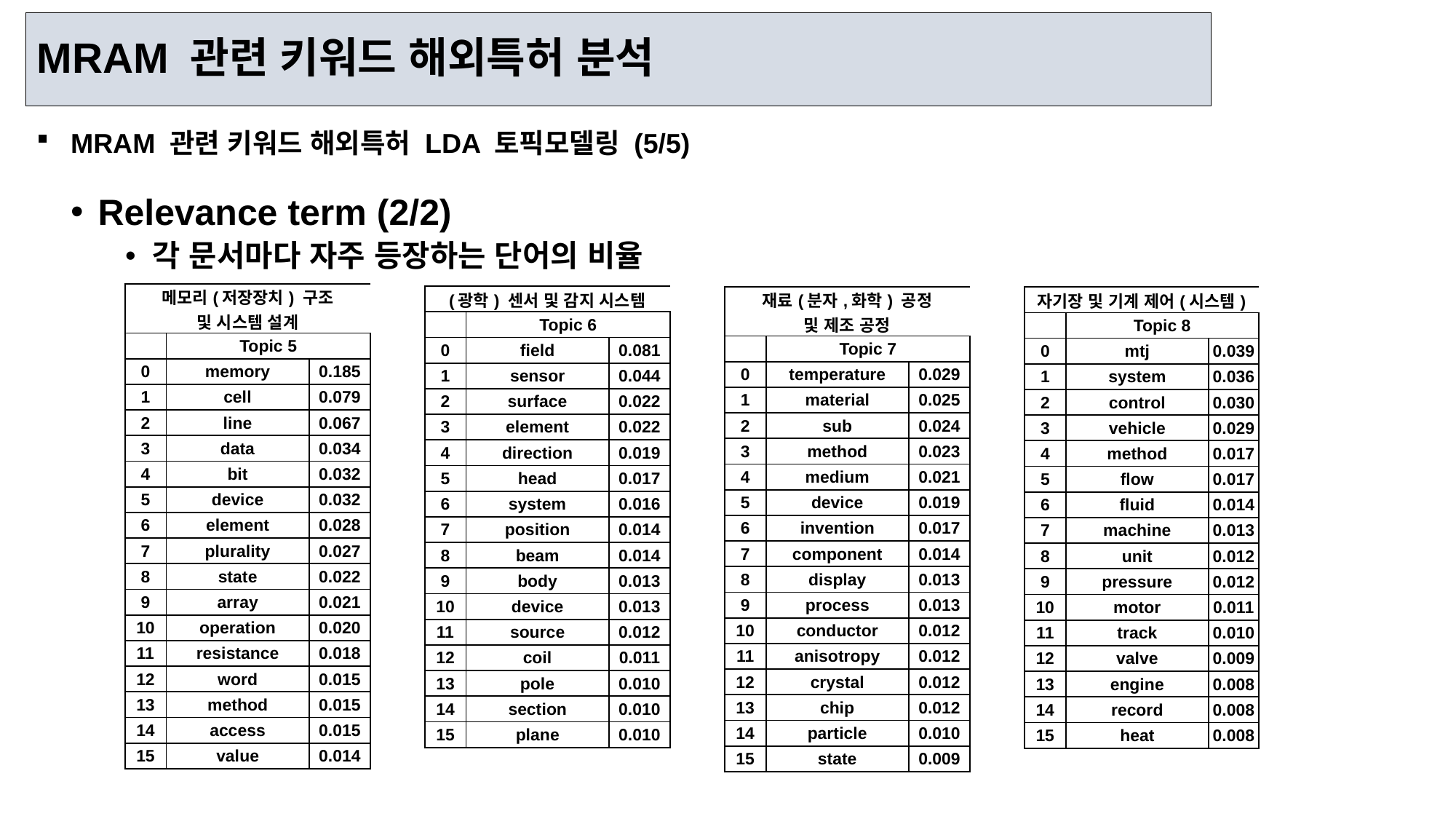

MRAM 관련 키워드 해외특허 분석
MRAM 관련 키워드 해외특허 LDA 토픽모델링 (5/5)

Relevance term (2/2)
각 문서마다 자주 등장하는 단어의 비율
| 메모리(저장장치) 구조 및 시스템 설계 |  |  |
| --- | --- | --- |
|  | Topic 5 |  |
| 0 | memory | 0.185 |
| 1 | cell | 0.079 |
| 2 | line | 0.067 |
| 3 | data | 0.034 |
| 4 | bit | 0.032 |
| 5 | device | 0.032 |
| 6 | element | 0.028 |
| 7 | plurality | 0.027 |
| 8 | state | 0.022 |
| 9 | array | 0.021 |
| 10 | operation | 0.020 |
| 11 | resistance | 0.018 |
| 12 | word | 0.015 |
| 13 | method | 0.015 |
| 14 | access | 0.015 |
| 15 | value | 0.014 |
| (광학) 센서 및 감지 시스템 |  |  |
| --- | --- | --- |
|  | Topic 6 |  |
| 0 | field | 0.081 |
| 1 | sensor | 0.044 |
| 2 | surface | 0.022 |
| 3 | element | 0.022 |
| 4 | direction | 0.019 |
| 5 | head | 0.017 |
| 6 | system | 0.016 |
| 7 | position | 0.014 |
| 8 | beam | 0.014 |
| 9 | body | 0.013 |
| 10 | device | 0.013 |
| 11 | source | 0.012 |
| 12 | coil | 0.011 |
| 13 | pole | 0.010 |
| 14 | section | 0.010 |
| 15 | plane | 0.010 |
| 재료(분자,화학) 공정 및 제조 공정 |  |  |
| --- | --- | --- |
|  | Topic 7 |  |
| 0 | temperature | 0.029 |
| 1 | material | 0.025 |
| 2 | sub | 0.024 |
| 3 | method | 0.023 |
| 4 | medium | 0.021 |
| 5 | device | 0.019 |
| 6 | invention | 0.017 |
| 7 | component | 0.014 |
| 8 | display | 0.013 |
| 9 | process | 0.013 |
| 10 | conductor | 0.012 |
| 11 | anisotropy | 0.012 |
| 12 | crystal | 0.012 |
| 13 | chip | 0.012 |
| 14 | particle | 0.010 |
| 15 | state | 0.009 |
| 자기장 및 기계 제어(시스템) |  |  |
| --- | --- | --- |
|  | Topic 8 |  |
| 0 | mtj | 0.039 |
| 1 | system | 0.036 |
| 2 | control | 0.030 |
| 3 | vehicle | 0.029 |
| 4 | method | 0.017 |
| 5 | flow | 0.017 |
| 6 | fluid | 0.014 |
| 7 | machine | 0.013 |
| 8 | unit | 0.012 |
| 9 | pressure | 0.012 |
| 10 | motor | 0.011 |
| 11 | track | 0.010 |
| 12 | valve | 0.009 |
| 13 | engine | 0.008 |
| 14 | record | 0.008 |
| 15 | heat | 0.008 |